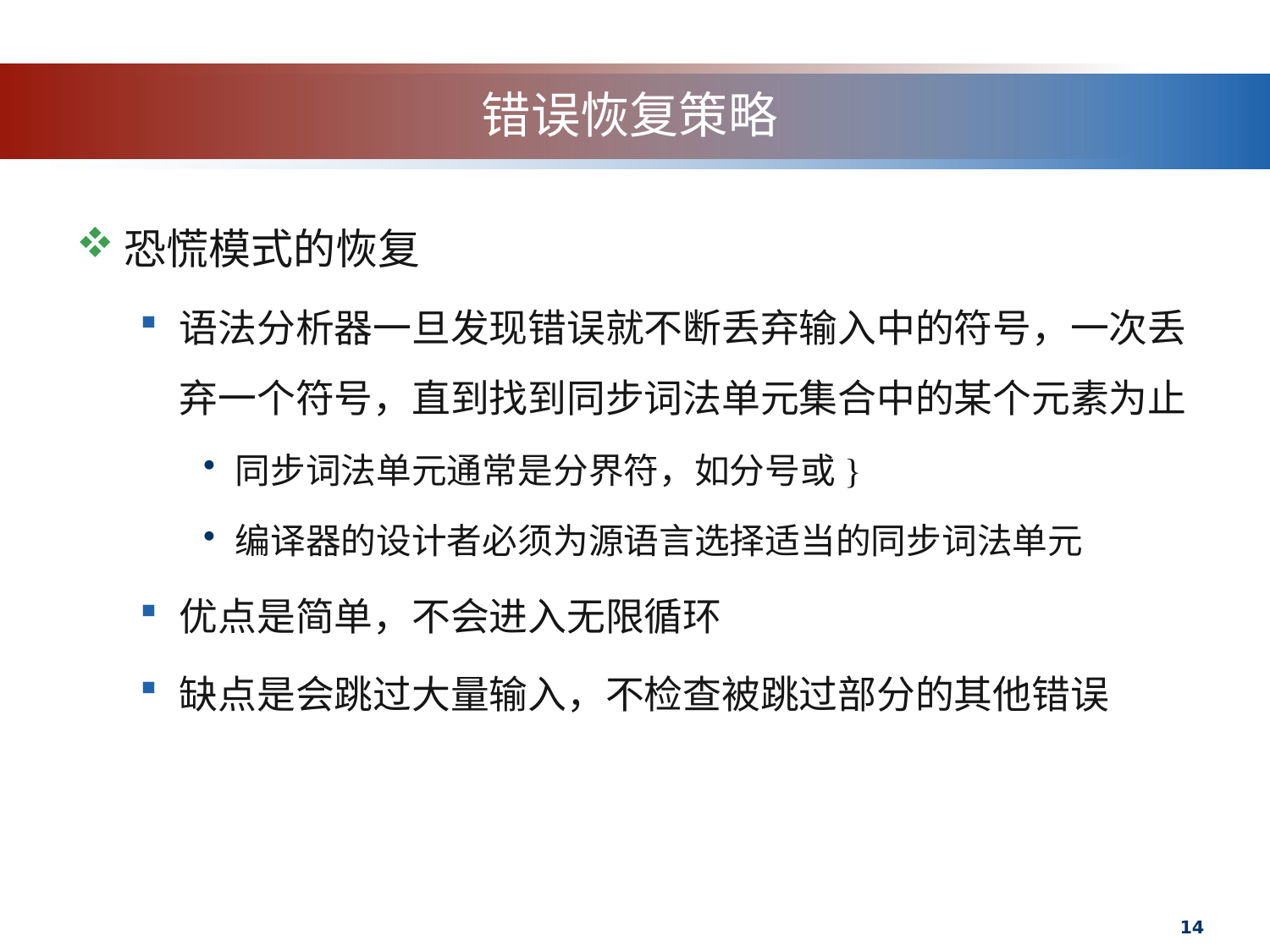

# 错误恢复策略
恐慌模式的恢复
语法分析器一旦发现错误就不断丢弃输入中的符号，一次丢弃一个符号，直到找到同步词法单元集合中的某个元素为止
同步词法单元通常是分界符，如分号或}
编译器的设计者必须为源语言选择适当的同步词法单元
优点是简单，不会进入无限循环
缺点是会跳过大量输入，不检查被跳过部分的其他错误
14